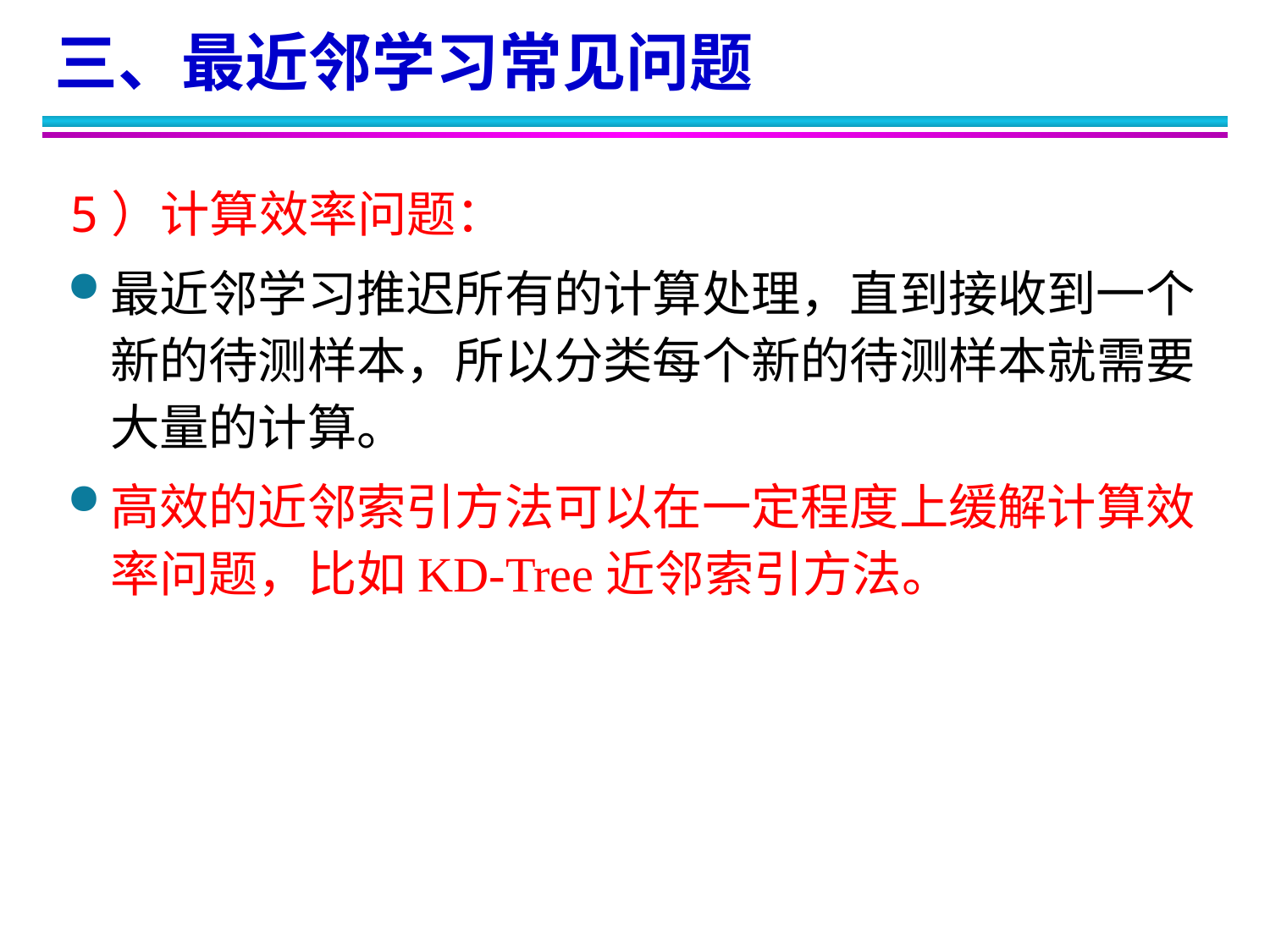

三、最近邻学习常见问题
5）计算效率问题：
最近邻学习推迟所有的计算处理，直到接收到一个新的待测样本，所以分类每个新的待测样本就需要大量的计算。
高效的近邻索引方法可以在一定程度上缓解计算效率问题，比如KD-Tree近邻索引方法。